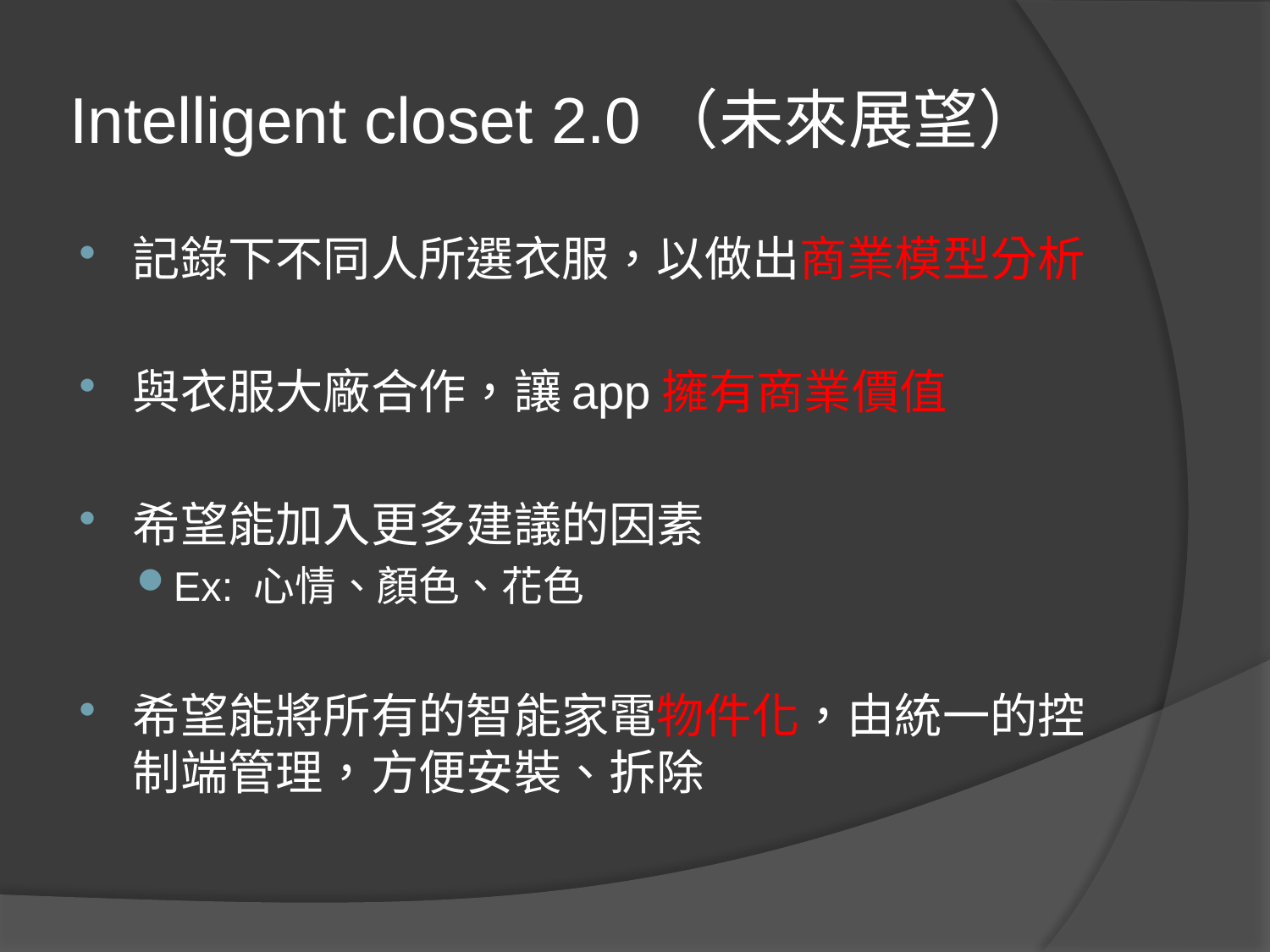

# Intelligent closet 2.0（未來展望）
記錄下不同人所選衣服，以做出商業模型分析

與衣服大廠合作，讓app擁有商業價值

希望能加入更多建議的因素
Ex: 心情、顏色、花色

希望能將所有的智能家電物件化，由統一的控制端管理，方便安裝、拆除